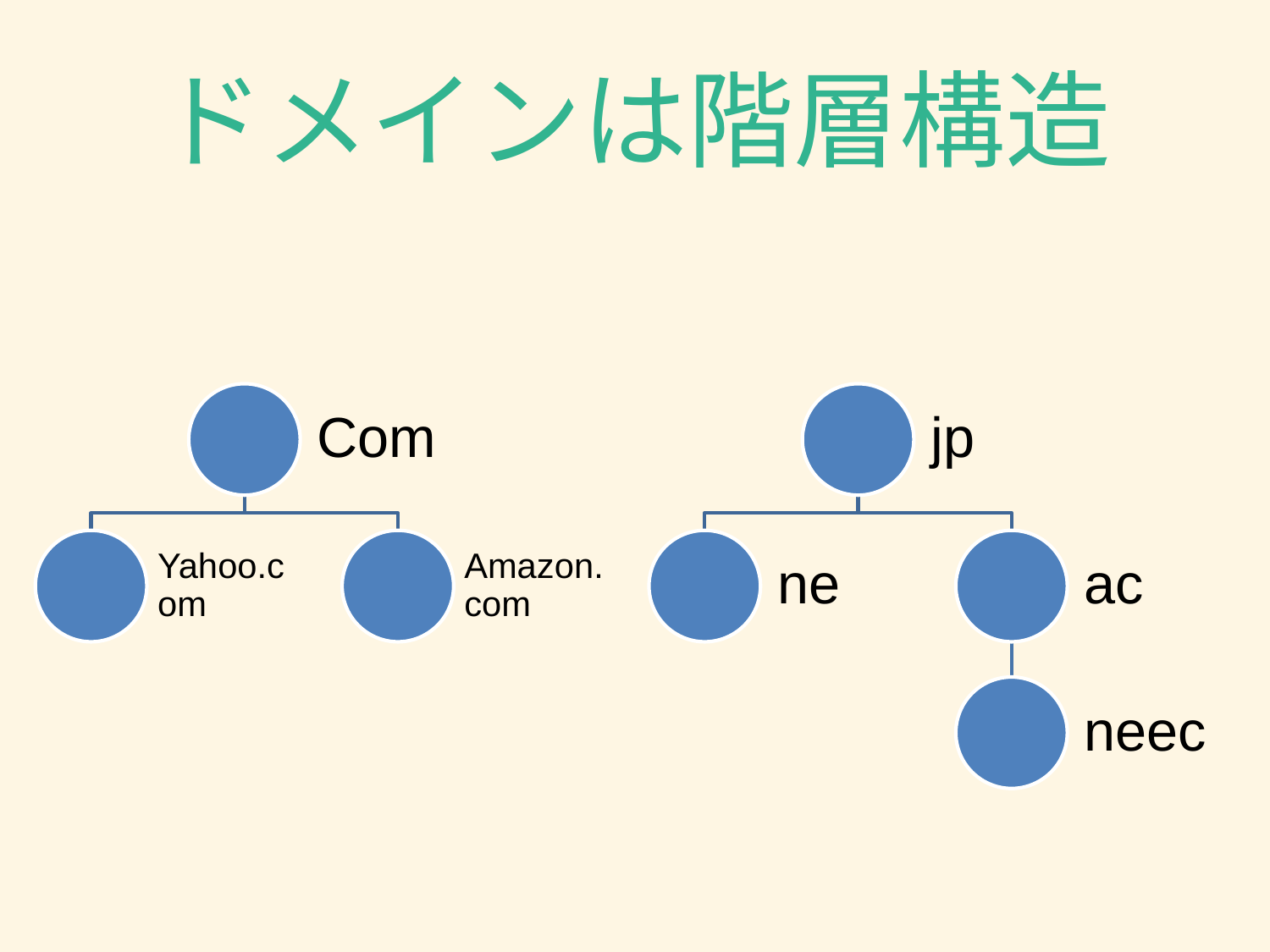

# ドメインは階層構造
Com
Yahoo.com
Amazon.com
jp
ne
ac
neec